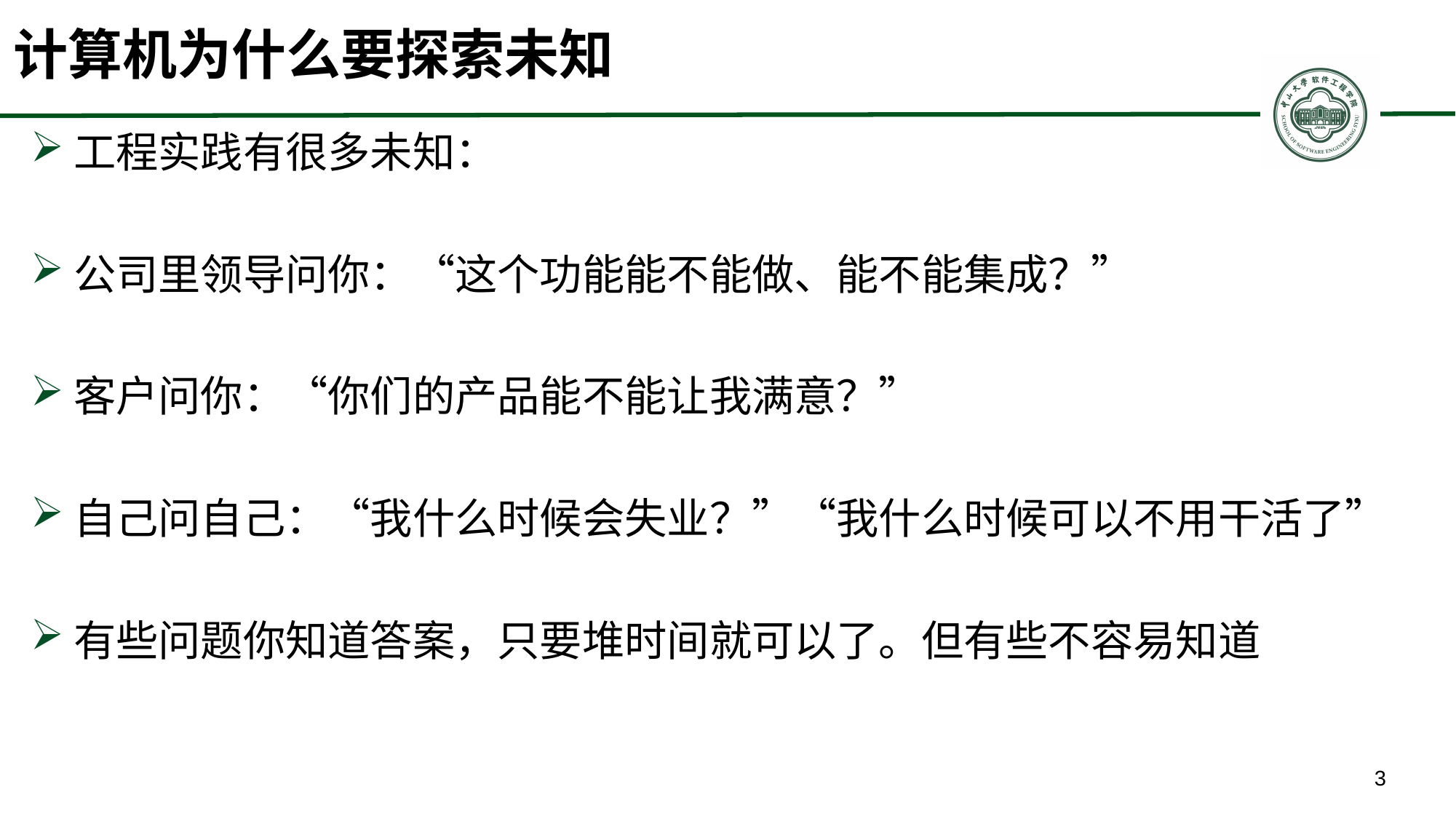

# 计算机为什么要探索未知
工程实践有很多未知：

公司里领导问你：“这个功能能不能做、能不能集成？”

客户问你：“你们的产品能不能让我满意？”

自己问自己：“我什么时候会失业？”“我什么时候可以不用干活了”

有些问题你知道答案，只要堆时间就可以了。但有些不容易知道

3